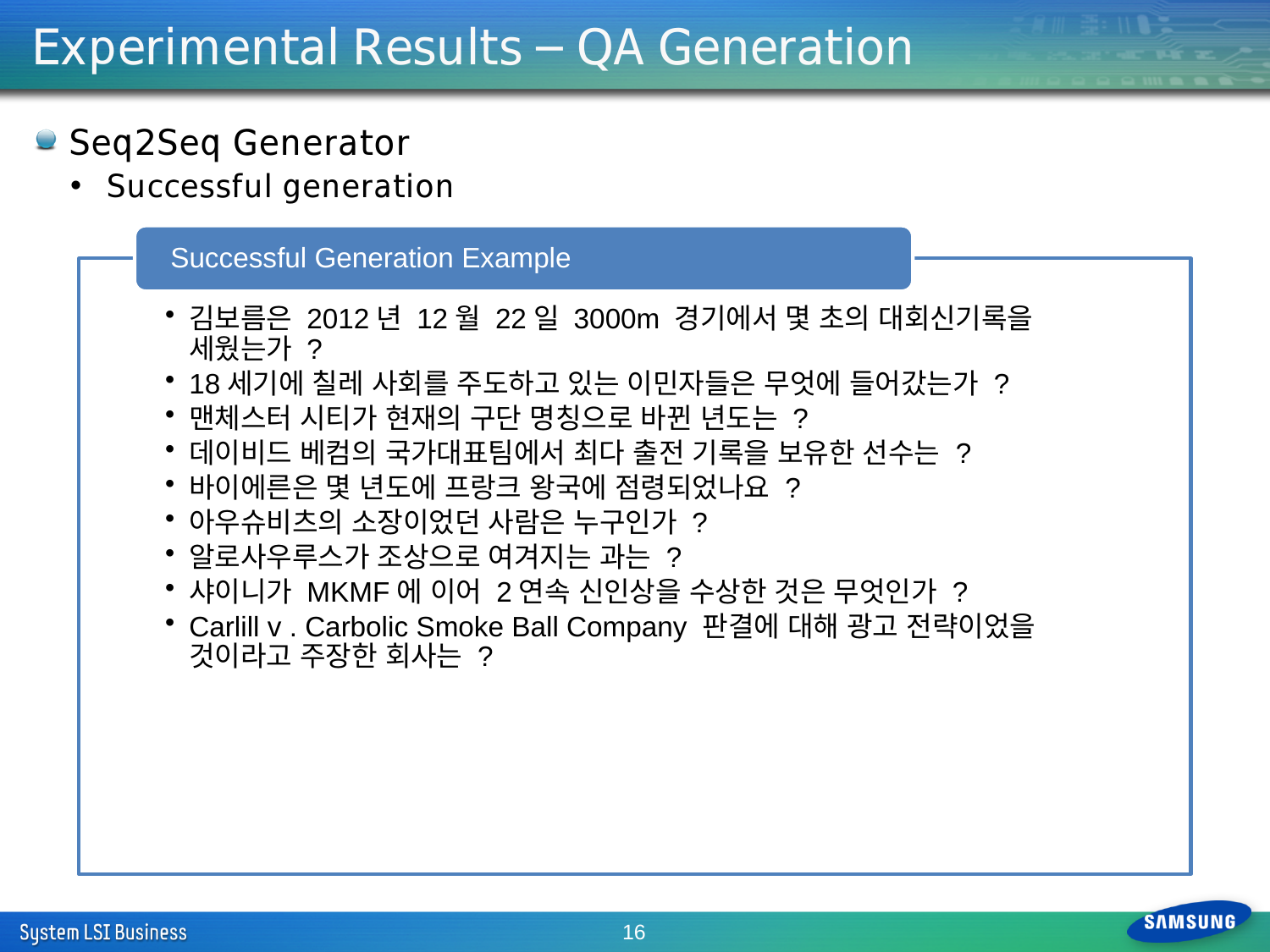

# Experimental Results – QA Generation
Seq2Seq Generator
Successful generation
김보름은 2012년 12월 22일 3000m 경기에서 몇 초의 대회신기록을 세웠는가 ?
18세기에 칠레 사회를 주도하고 있는 이민자들은 무엇에 들어갔는가 ?
맨체스터 시티가 현재의 구단 명칭으로 바뀐 년도는 ?
데이비드 베컴의 국가대표팀에서 최다 출전 기록을 보유한 선수는 ?
바이에른은 몇 년도에 프랑크 왕국에 점령되었나요 ?
아우슈비츠의 소장이었던 사람은 누구인가 ?
알로사우루스가 조상으로 여겨지는 과는 ?
샤이니가 MKMF에 이어 2연속 신인상을 수상한 것은 무엇인가 ?
Carlill v . Carbolic Smoke Ball Company 판결에 대해 광고 전략이었을 것이라고 주장한 회사는 ?
Successful Generation Example
16